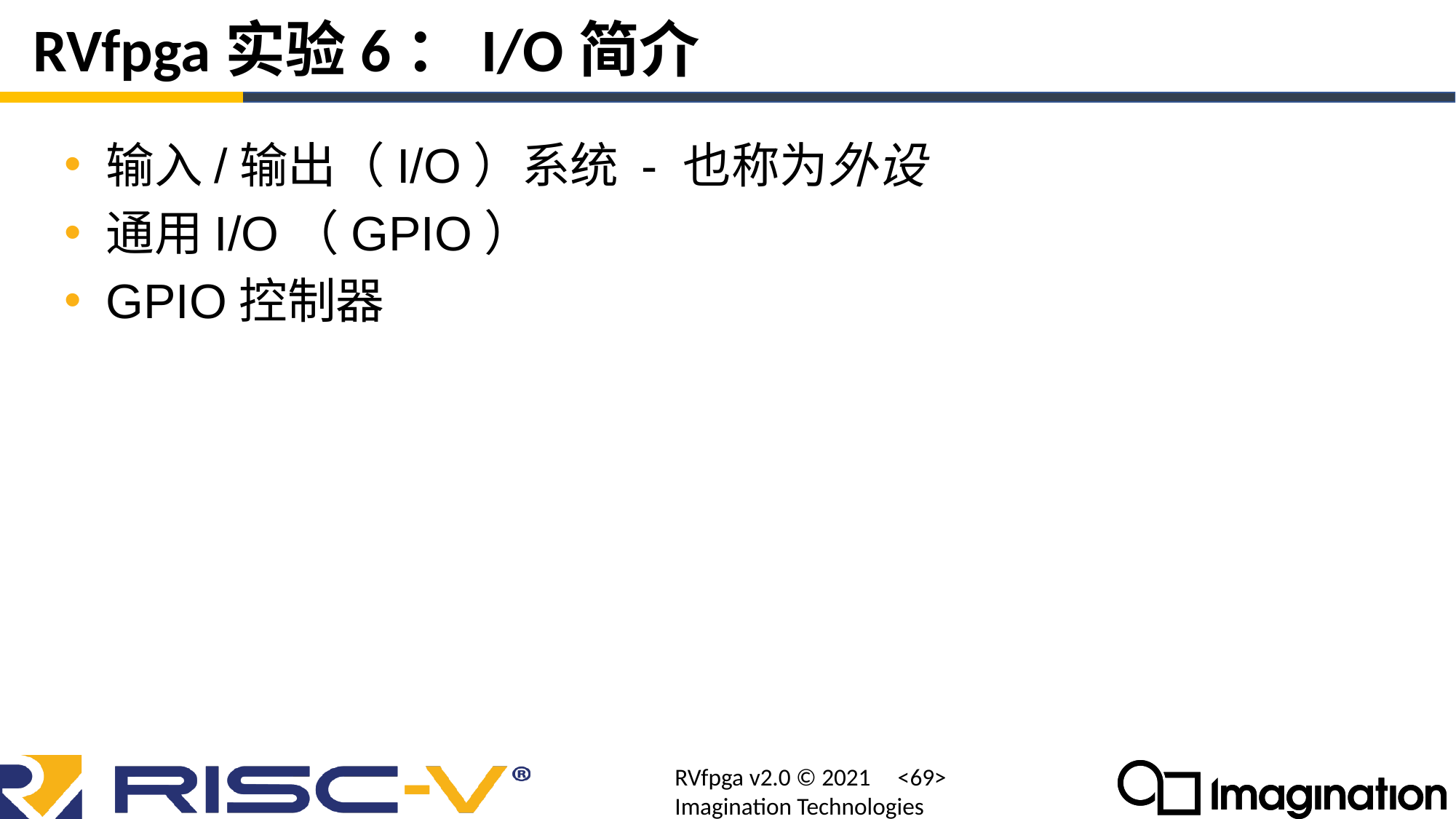

# RVfpga实验6：I/O简介
输入/输出（I/O）系统 - 也称为外设
通用I/O（GPIO）
GPIO控制器